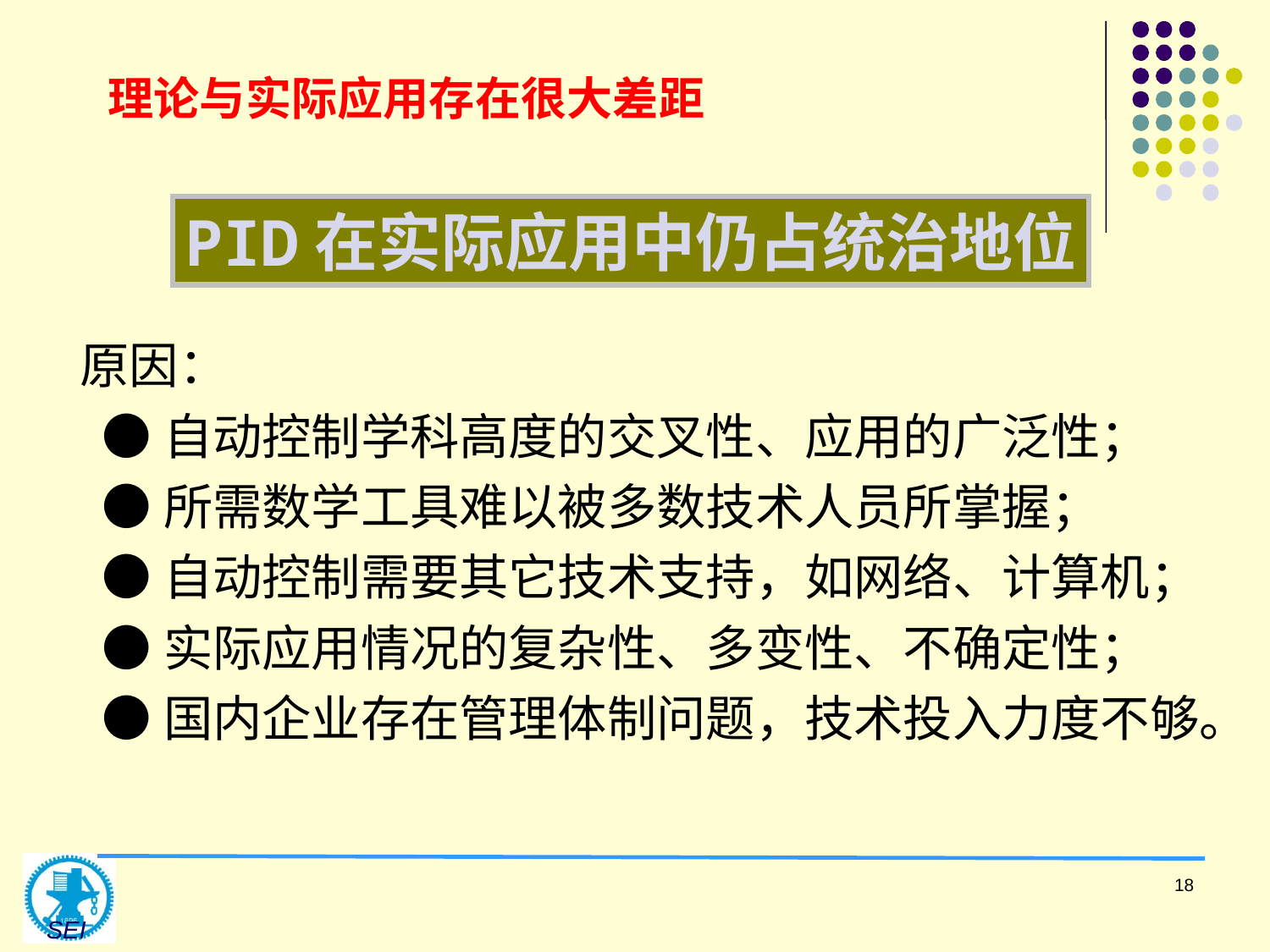

理论与实际应用存在很大差距
PID在实际应用中仍占统治地位
原因：
  ●自动控制学科高度的交叉性、应用的广泛性；
  ●所需数学工具难以被多数技术人员所掌握；
  ●自动控制需要其它技术支持，如网络、计算机；
  ●实际应用情况的复杂性、多变性、不确定性；
  ●国内企业存在管理体制问题，技术投入力度不够。
18